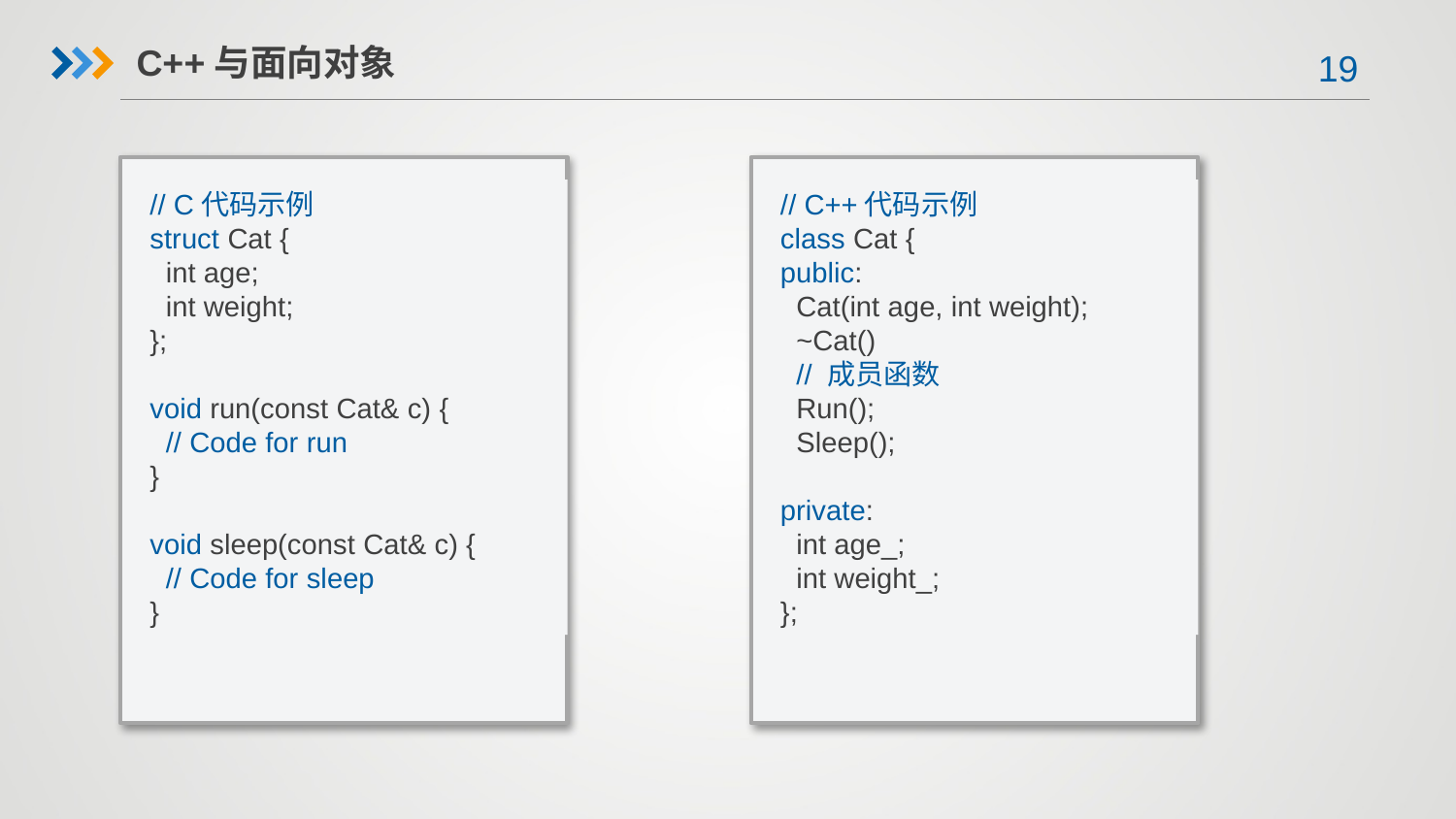

C++与面向对象

// C代码示例
struct Cat {
  int age;
  int weight;
};

void run(const Cat& c) {
  // Code for run
}

void sleep(const Cat& c) {
  // Code for sleep
}

// C++代码示例
class Cat {
public:
  Cat(int age, int weight);
  ~Cat()
  // 成员函数
  Run();
  Sleep();

private:
  int age_;
  int weight_;
};